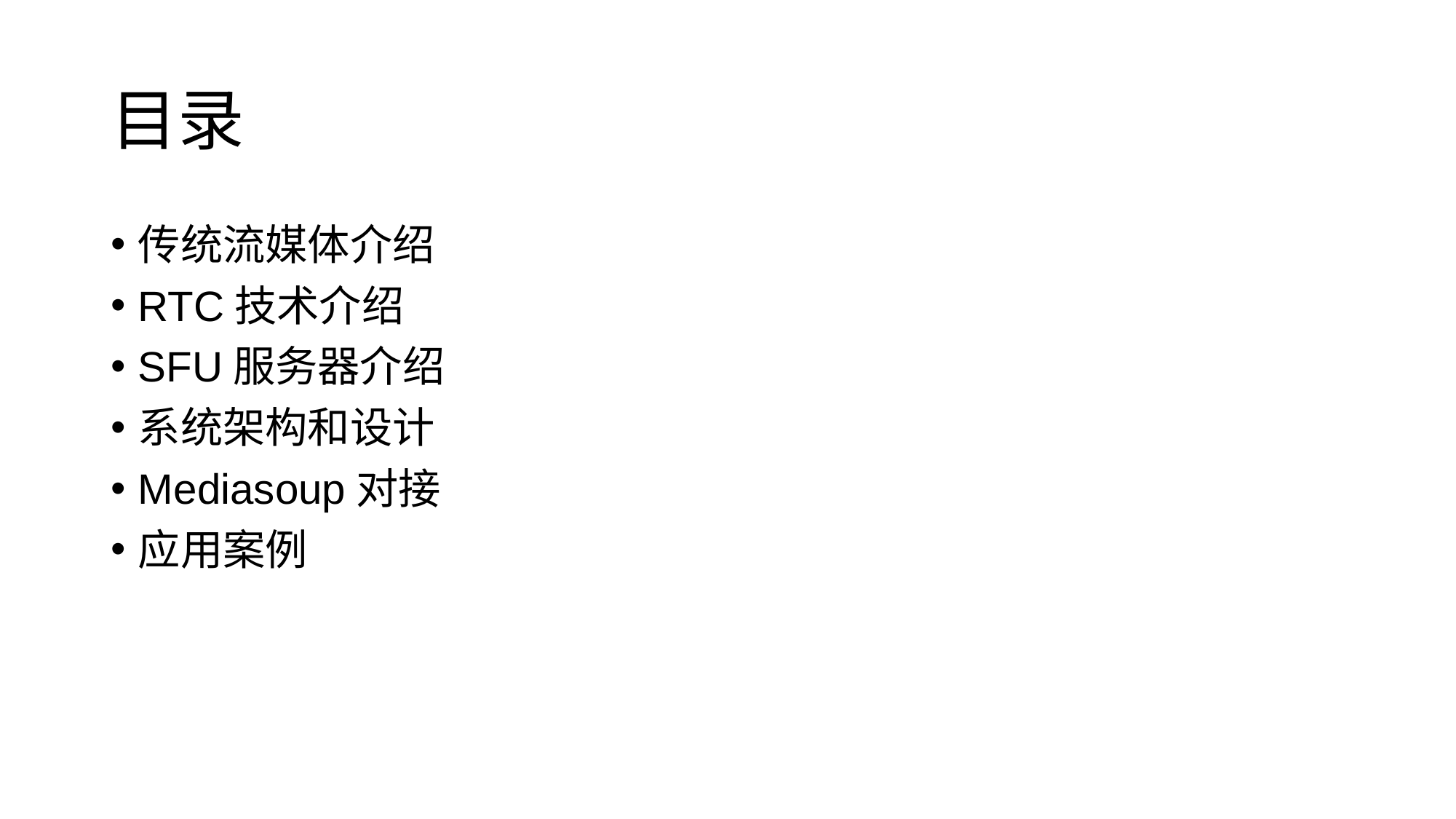

# 目录
传统流媒体介绍
RTC技术介绍
SFU服务器介绍
系统架构和设计
Mediasoup对接
应用案例